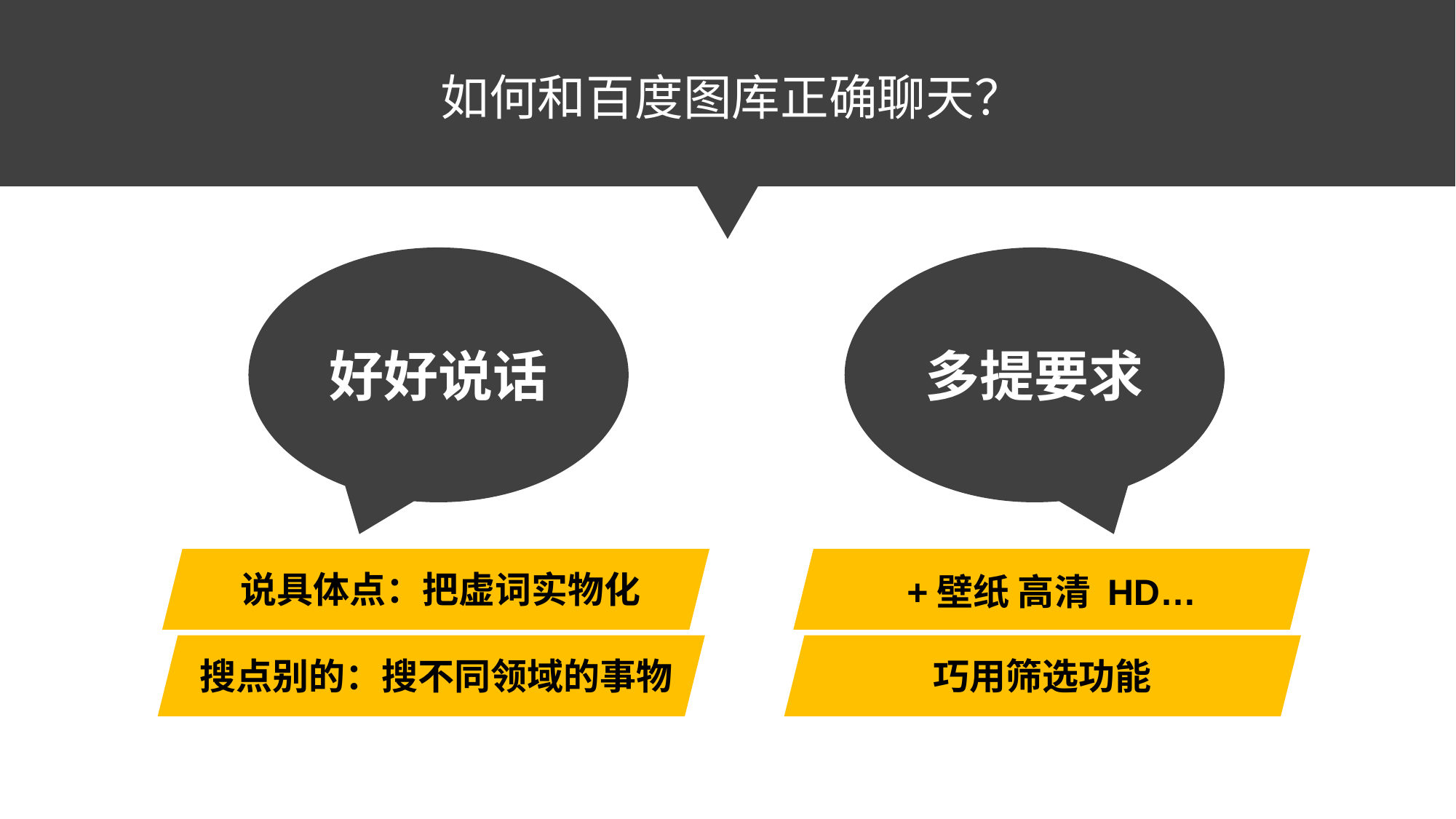

如何和百度图库正确聊天？

好好说话
多提要求

说具体点：把虚词实物化
+壁纸 高清 HD…

搜点别的：搜不同领域的事物
巧用筛选功能